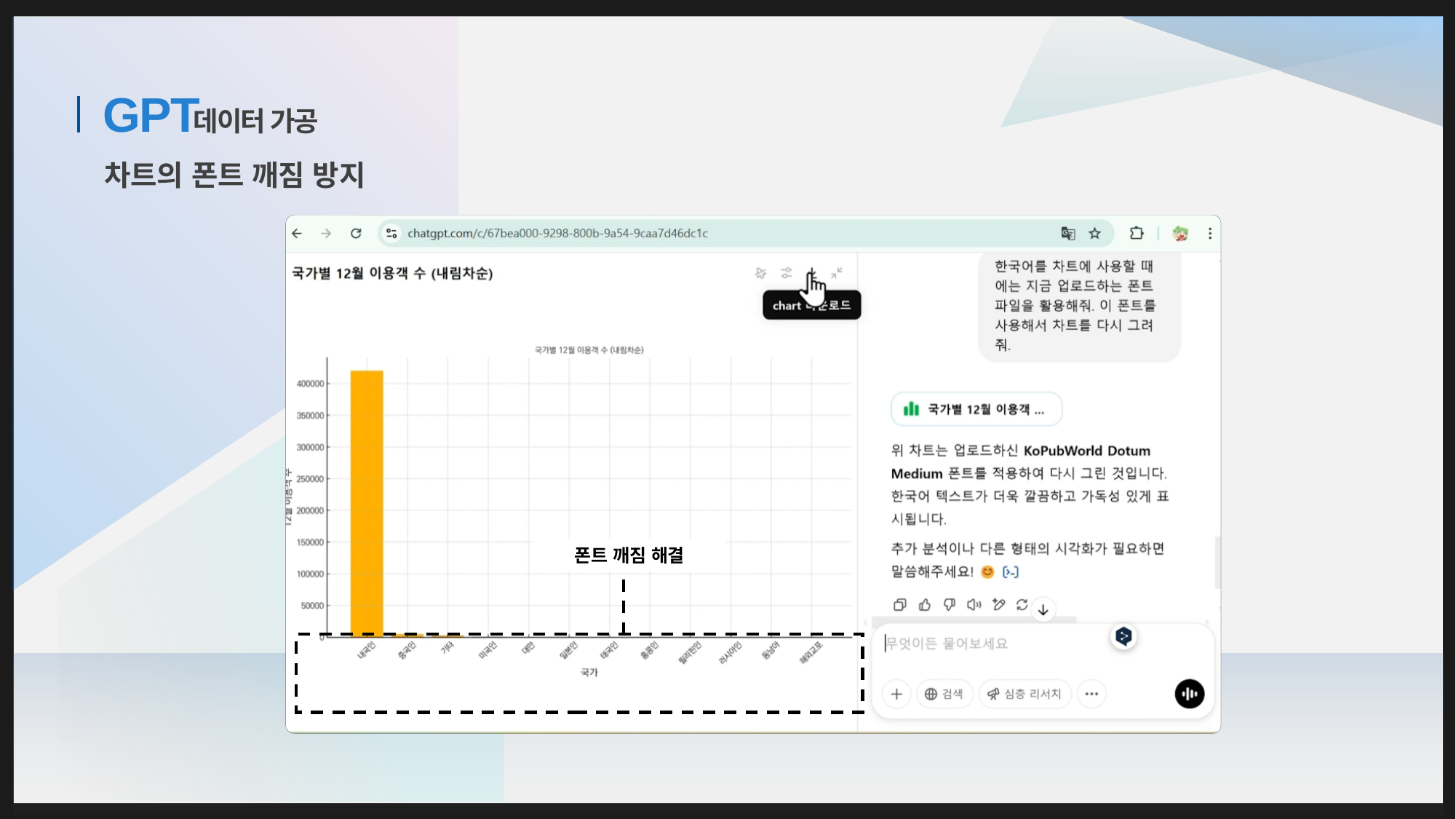

데이터 가공
# GPT
차트의 폰트 깨짐 방지

폰트 깨짐 해결